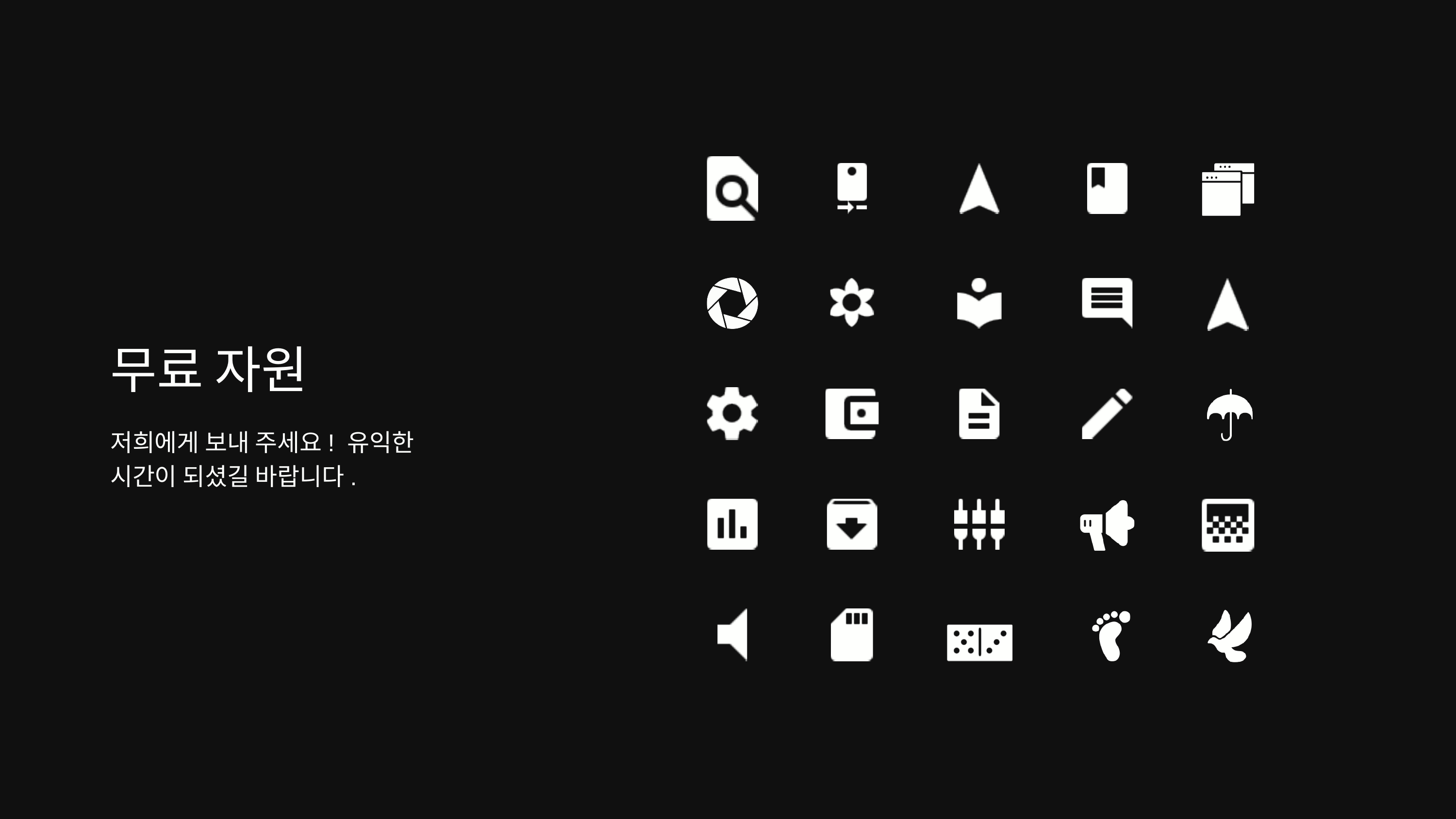

무료 자원
저희에게 보내 주세요! 유익한
시간이 되셨길 바랍니다.